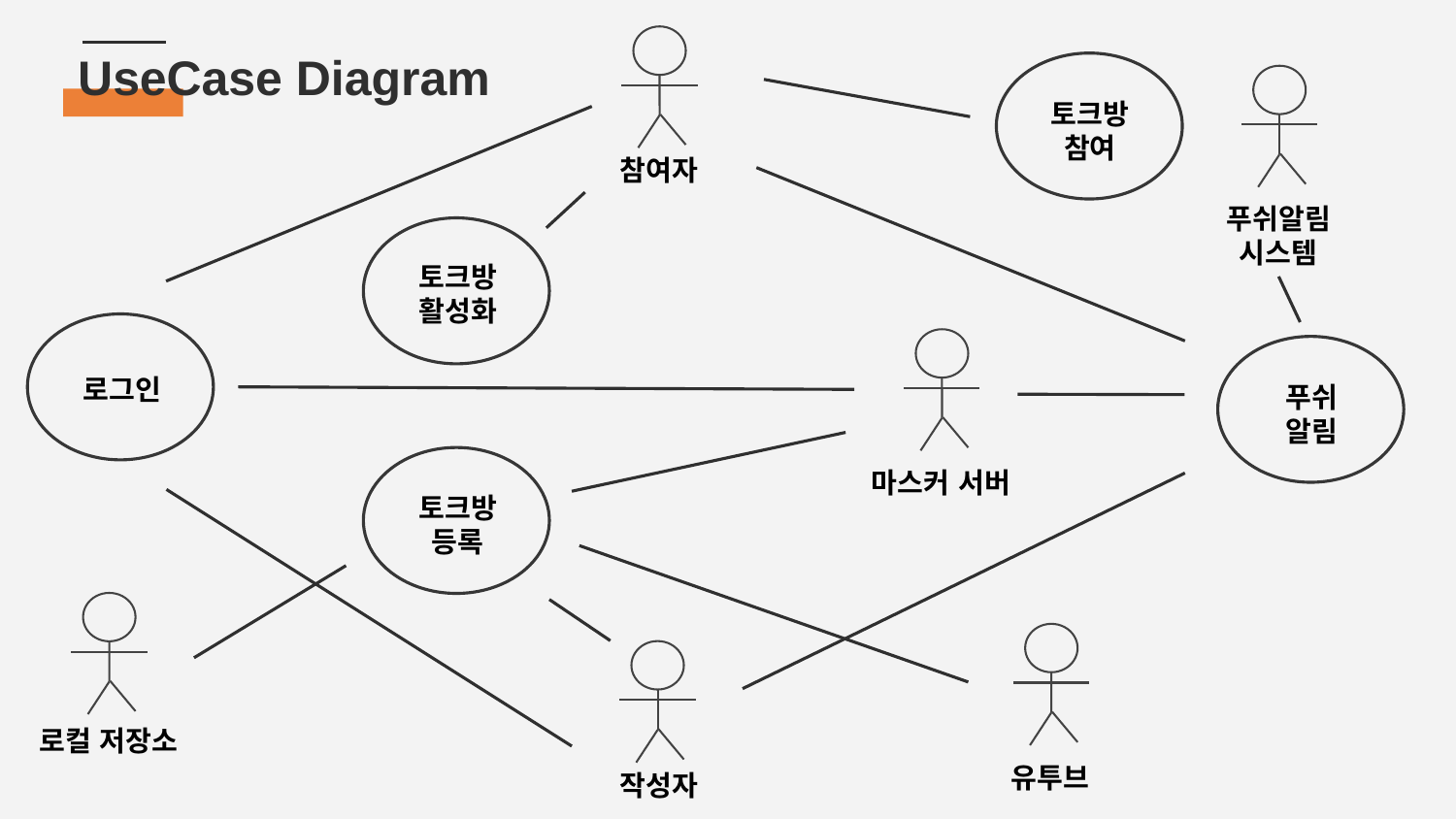

참여자
# UseCase Diagram

토크방
참여

푸쉬알림
시스템

토크방 활성화

로그인

마스커 서버

푸쉬 알림

토크방
등록

로컬 저장소

유투브

작성자